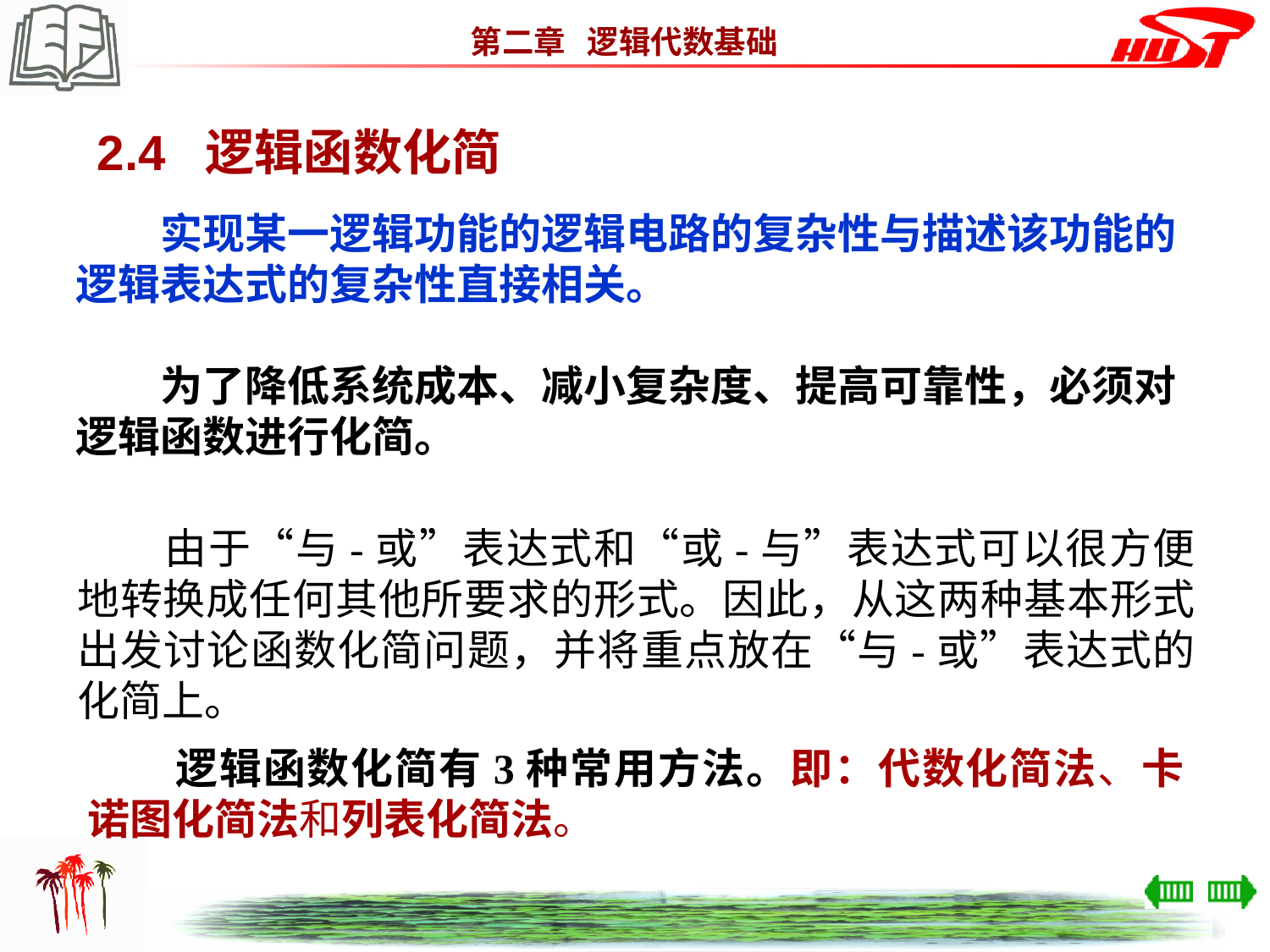

2.4  逻辑函数化简
　　实现某一逻辑功能的逻辑电路的复杂性与描述该功能的逻辑表达式的复杂性直接相关。
　　为了降低系统成本、减小复杂度、提高可靠性，必须对逻辑函数进行化简。
　　由于“与-或”表达式和“或-与”表达式可以很方便地转换成任何其他所要求的形式。因此，从这两种基本形式出发讨论函数化简问题，并将重点放在“与-或”表达式的化简上。
　　逻辑函数化简有3种常用方法。即：代数化简法、卡诺图化简法和列表化简法。